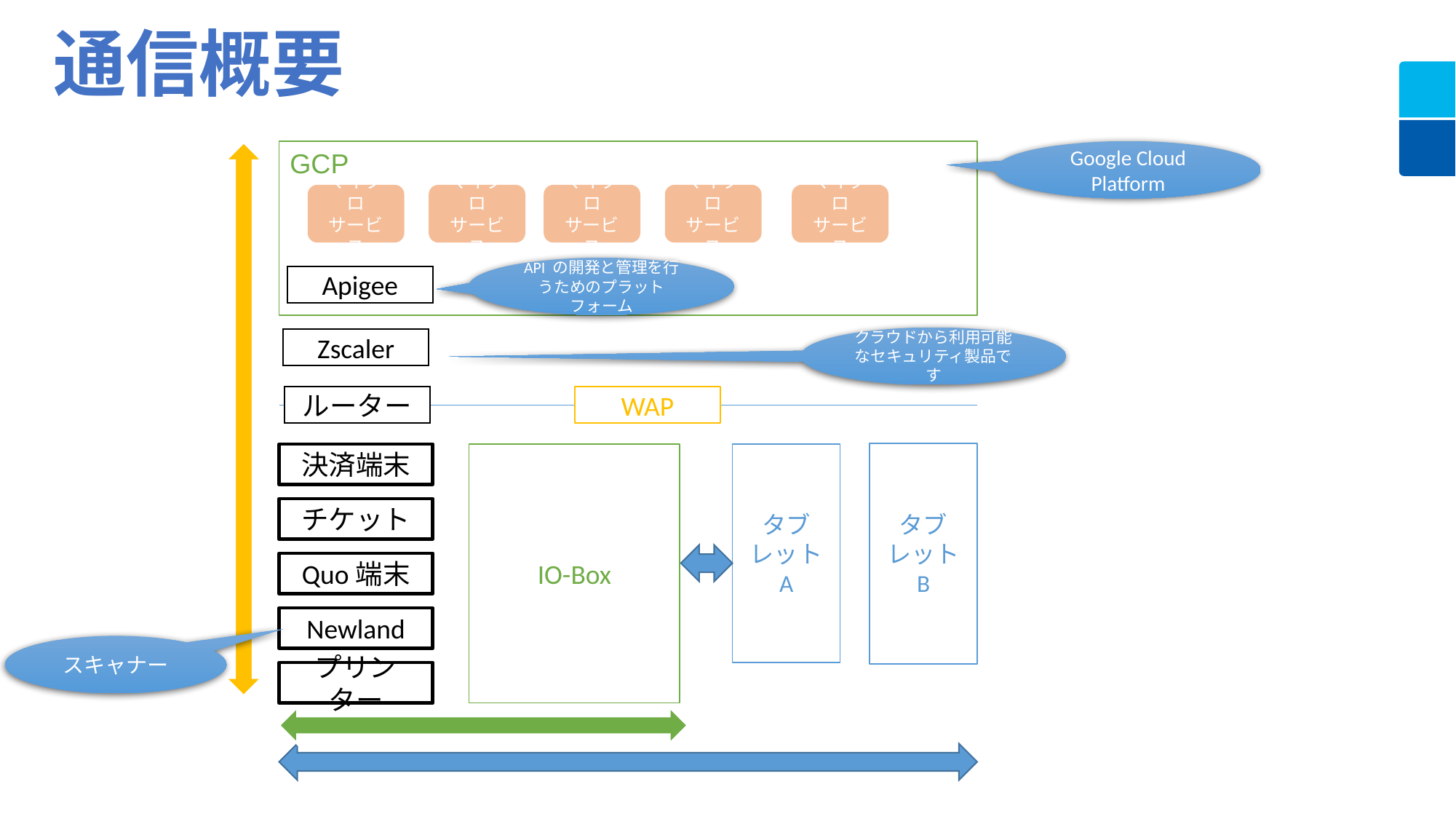

通信概要
GCP
Google Cloud Platform
マイクロ
サービス
マイクロ
サービス
マイクロ
サービス
マイクロ
サービス
マイクロ
サービス
API の開発と管理を行うためのプラットフォーム
Apigee
クラウドから利用可能なセキュリティ製品です
Zscaler
ルーター
WAP

タブレット
B
タブレット
A
IO-Box
決済端末
チケット

Quo端末
Newland
スキャナー
プリンター